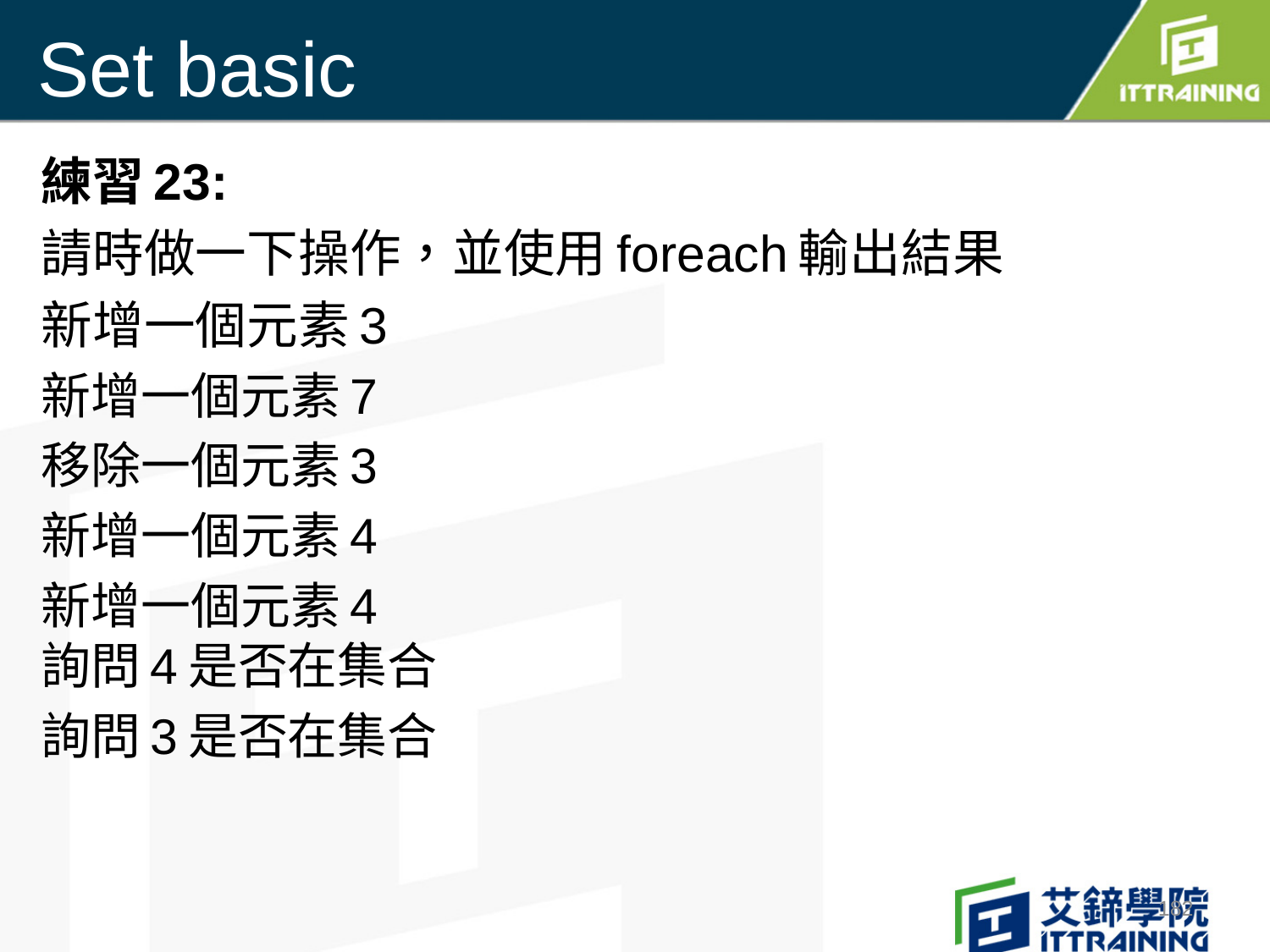

# Set basic
練習23:
請時做一下操作，並使用foreach輸出結果
新增一個元素3
新增一個元素7
移除一個元素3
新增一個元素4
新增一個元素4
詢問4是否在集合
詢問3是否在集合

182